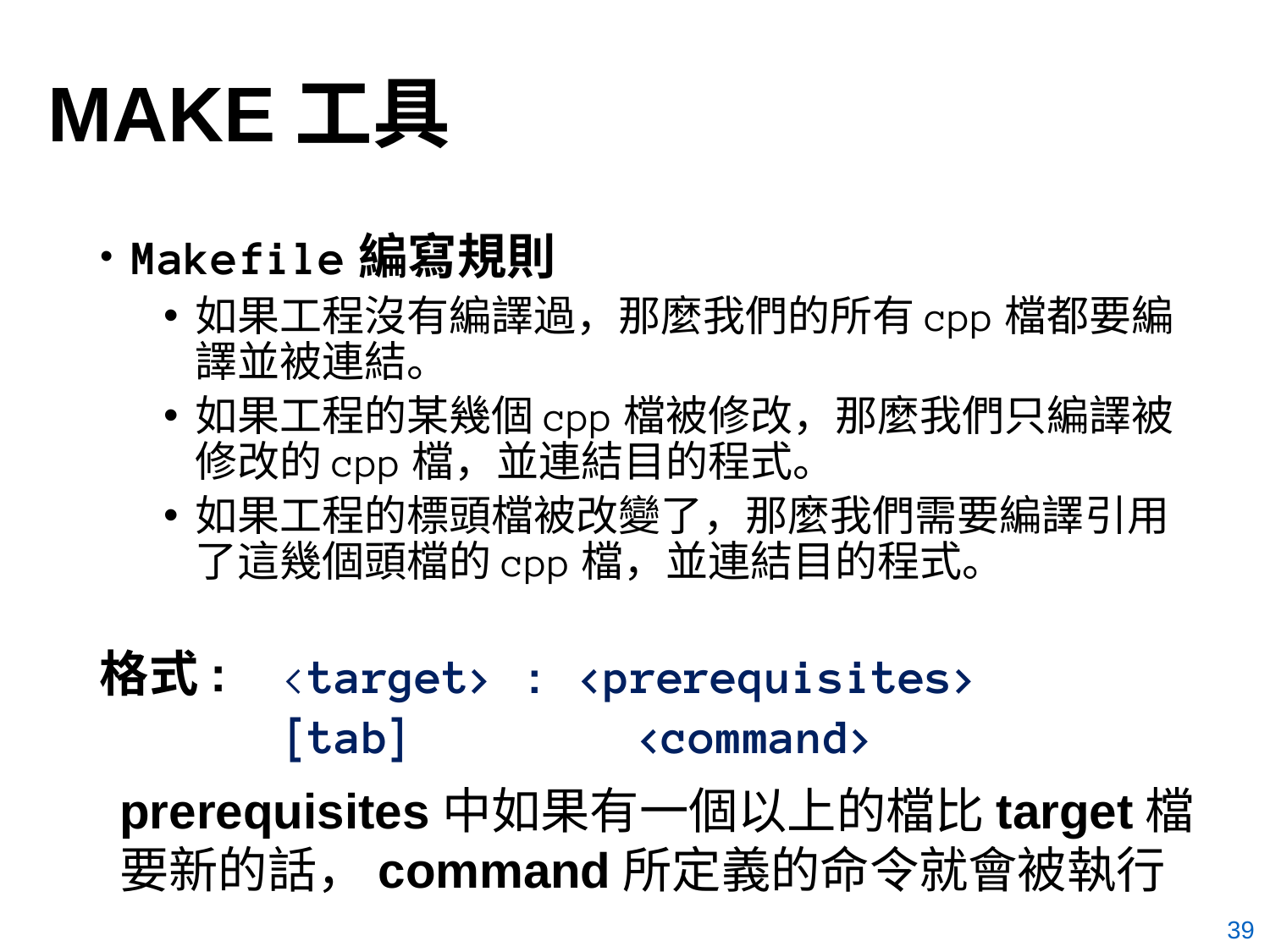

# MAKE工具
Makefile編寫規則
如果工程沒有編譯過，那麼我們的所有cpp檔都要編譯並被連結。
如果工程的某幾個cpp檔被修改，那麼我們只編譯被修改的cpp檔，並連結目的程式。
如果工程的標頭檔被改變了，那麼我們需要編譯引用了這幾個頭檔的cpp檔，並連結目的程式。
格式:
 <target> : <prerequisites>
 [tab]		<command>
prerequisites中如果有一個以上的檔比target檔要新的話，command所定義的命令就會被執行
39